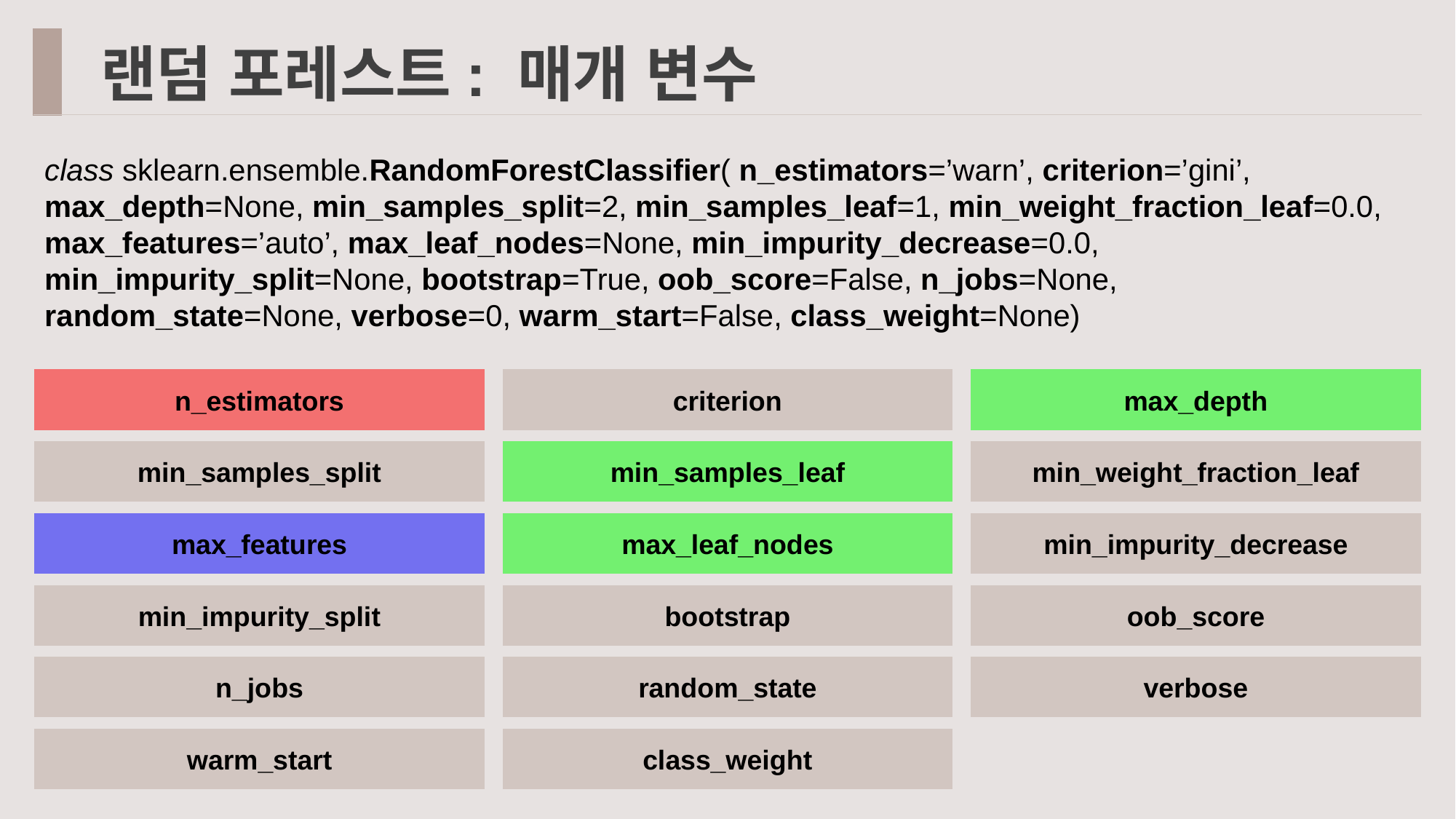

랜덤 포레스트: 매개 변수
class sklearn.ensemble.RandomForestClassifier( n_estimators=’warn’, criterion=’gini’, max_depth=None, min_samples_split=2, min_samples_leaf=1, min_weight_fraction_leaf=0.0, max_features=’auto’, max_leaf_nodes=None, min_impurity_decrease=0.0, min_impurity_split=None, bootstrap=True, oob_score=False, n_jobs=None, random_state=None, verbose=0, warm_start=False, class_weight=None)
n_estimators
criterion
max_depth
min_samples_split
min_samples_leaf
min_weight_fraction_leaf
max_features
max_leaf_nodes
min_impurity_decrease
min_impurity_split
bootstrap
oob_score
n_jobs
random_state
verbose
warm_start
class_weight